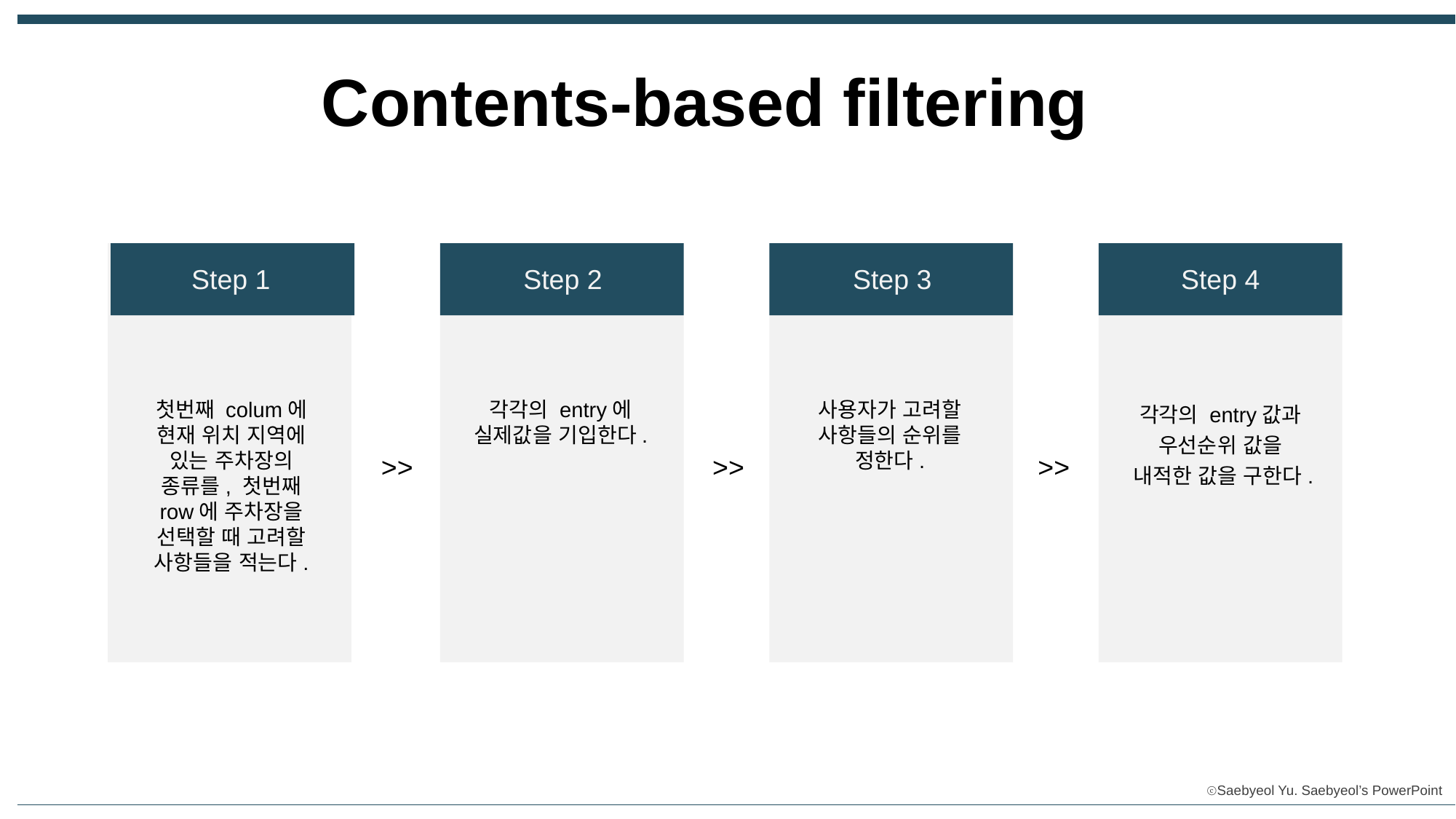

Contents-based filtering

Step 1
Step 2
Step 3
Step 4
첫번째 colum에 현재 위치 지역에 있는 주차장의 종류를, 첫번째 row에 주차장을 선택할 때 고려할 사항들을 적는다.
각각의 entry에 실제값을 기입한다.
사용자가 고려할 사항들의 순위를 정한다.
각각의 entry값과 우선순위 값을 내적한 값을 구한다.
>>
>>
>>